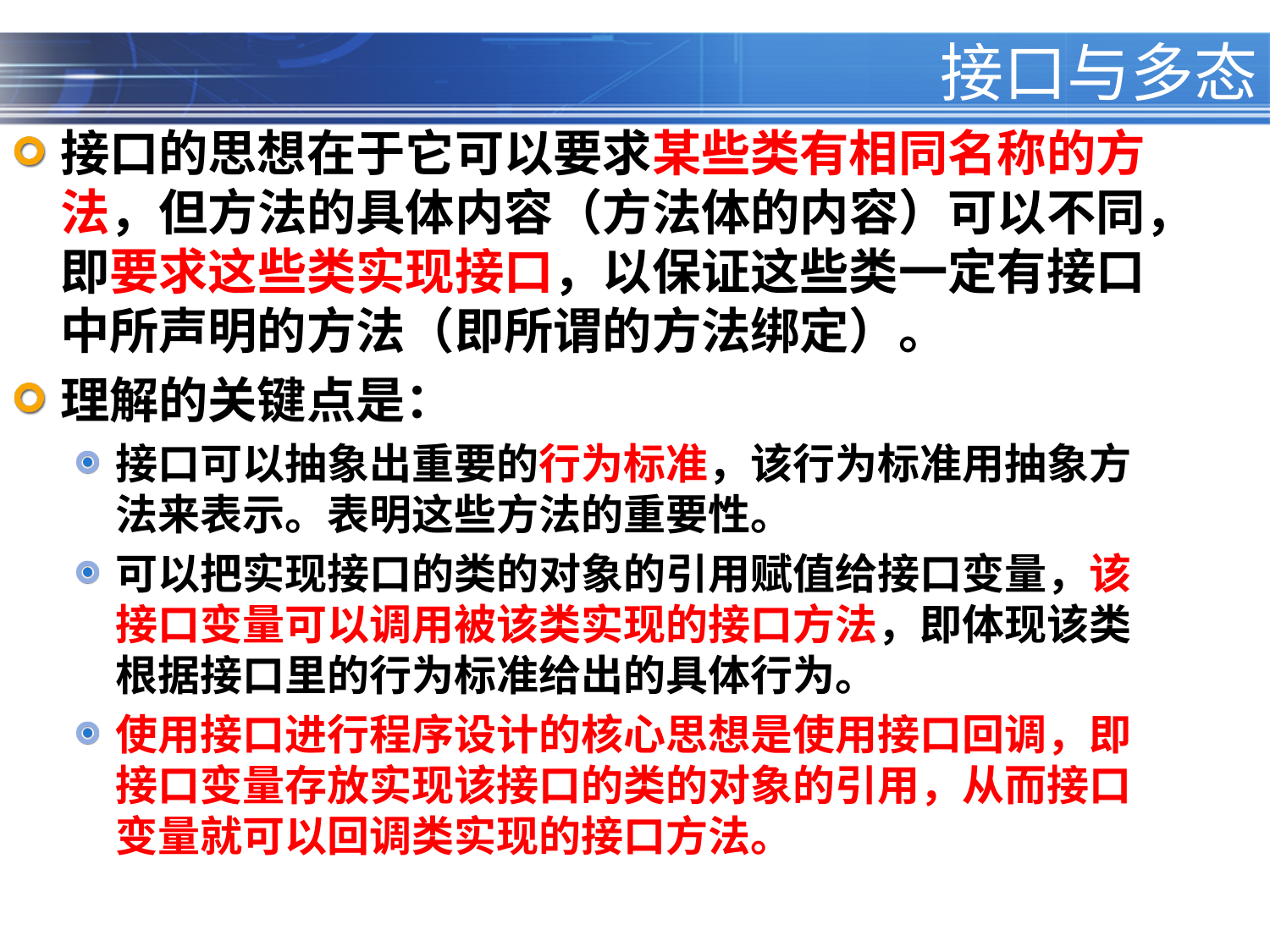

# 接口与多态
接口的思想在于它可以要求某些类有相同名称的方法，但方法的具体内容（方法体的内容）可以不同，即要求这些类实现接口，以保证这些类一定有接口中所声明的方法（即所谓的方法绑定）。
理解的关键点是：
接口可以抽象出重要的行为标准，该行为标准用抽象方法来表示。表明这些方法的重要性。
可以把实现接口的类的对象的引用赋值给接口变量，该接口变量可以调用被该类实现的接口方法，即体现该类根据接口里的行为标准给出的具体行为。
使用接口进行程序设计的核心思想是使用接口回调，即接口变量存放实现该接口的类的对象的引用，从而接口变量就可以回调类实现的接口方法。